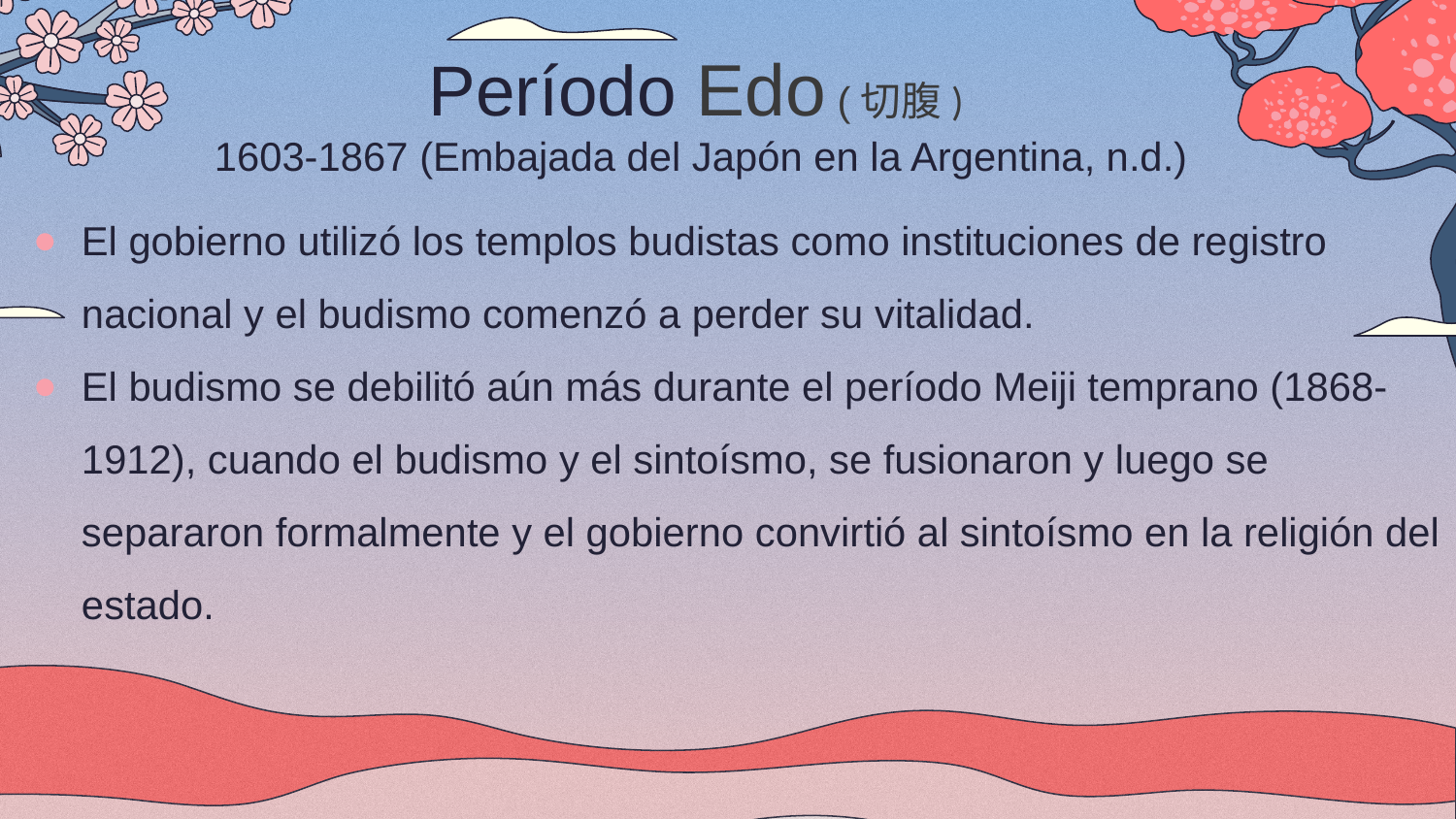

# Período Edo (切腹) 1603-1867 (Embajada del Japón en la Argentina, n.d.)
El gobierno utilizó los templos budistas como instituciones de registro nacional y el budismo comenzó a perder su vitalidad.
El budismo se debilitó aún más durante el período Meiji temprano (1868-1912), cuando el budismo y el sintoísmo, se fusionaron y luego se separaron formalmente y el gobierno convirtió al sintoísmo en la religión del estado.